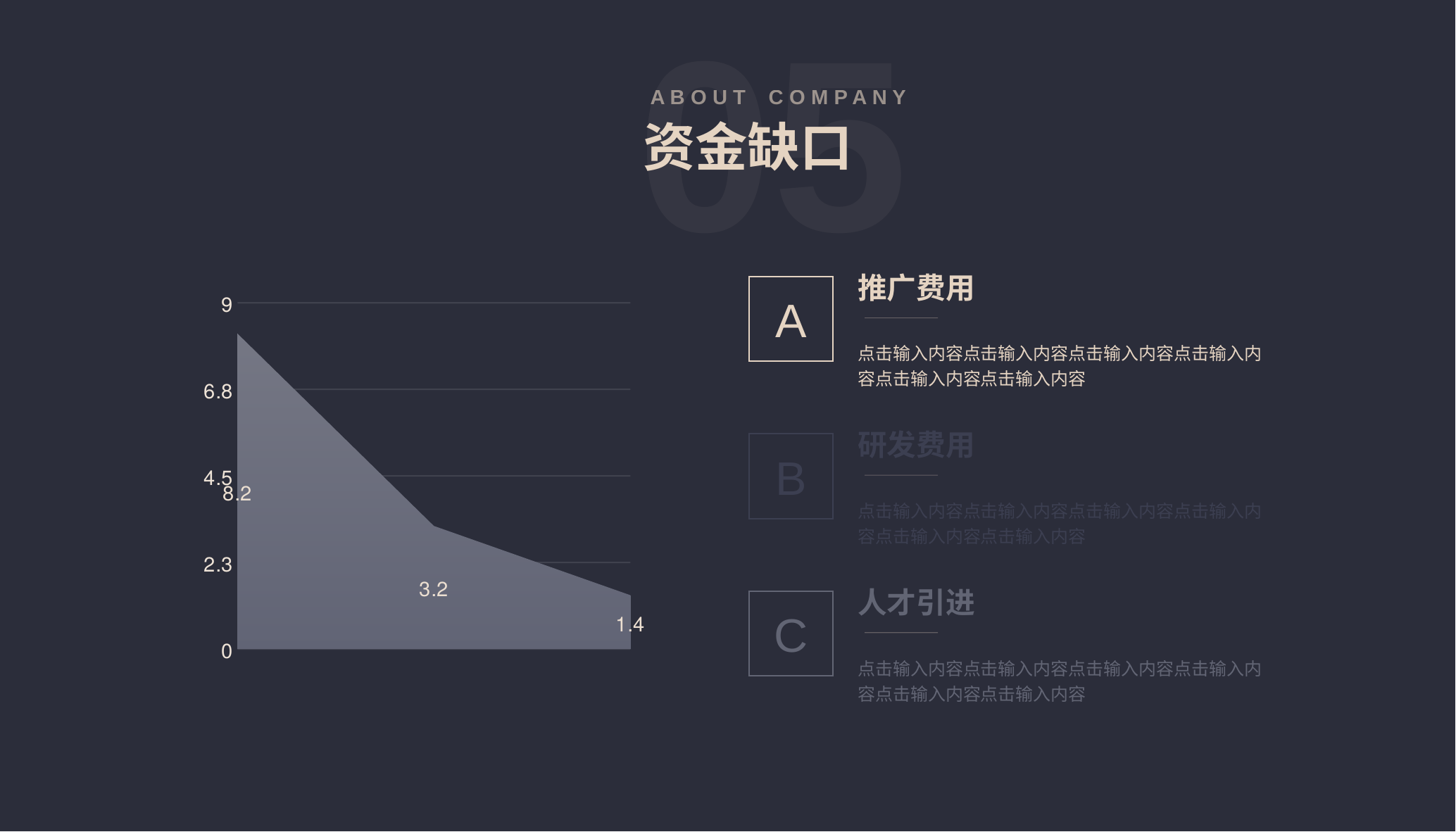

05
A B O U T    C O M P A N Y
资金缺口
推广费用

A

### Chart

| Category | Sales |
|---|---|
| 1st Qtr | 8.200000000000001 |
| 2nd Qtr | 3.2 |
| 3rd Qtr | 1.4 |
点击输入内容点击输入内容点击输入内容点击输入内容点击输入内容点击输入内容
研发费用

B

点击输入内容点击输入内容点击输入内容点击输入内容点击输入内容点击输入内容
人才引进

C

点击输入内容点击输入内容点击输入内容点击输入内容点击输入内容点击输入内容